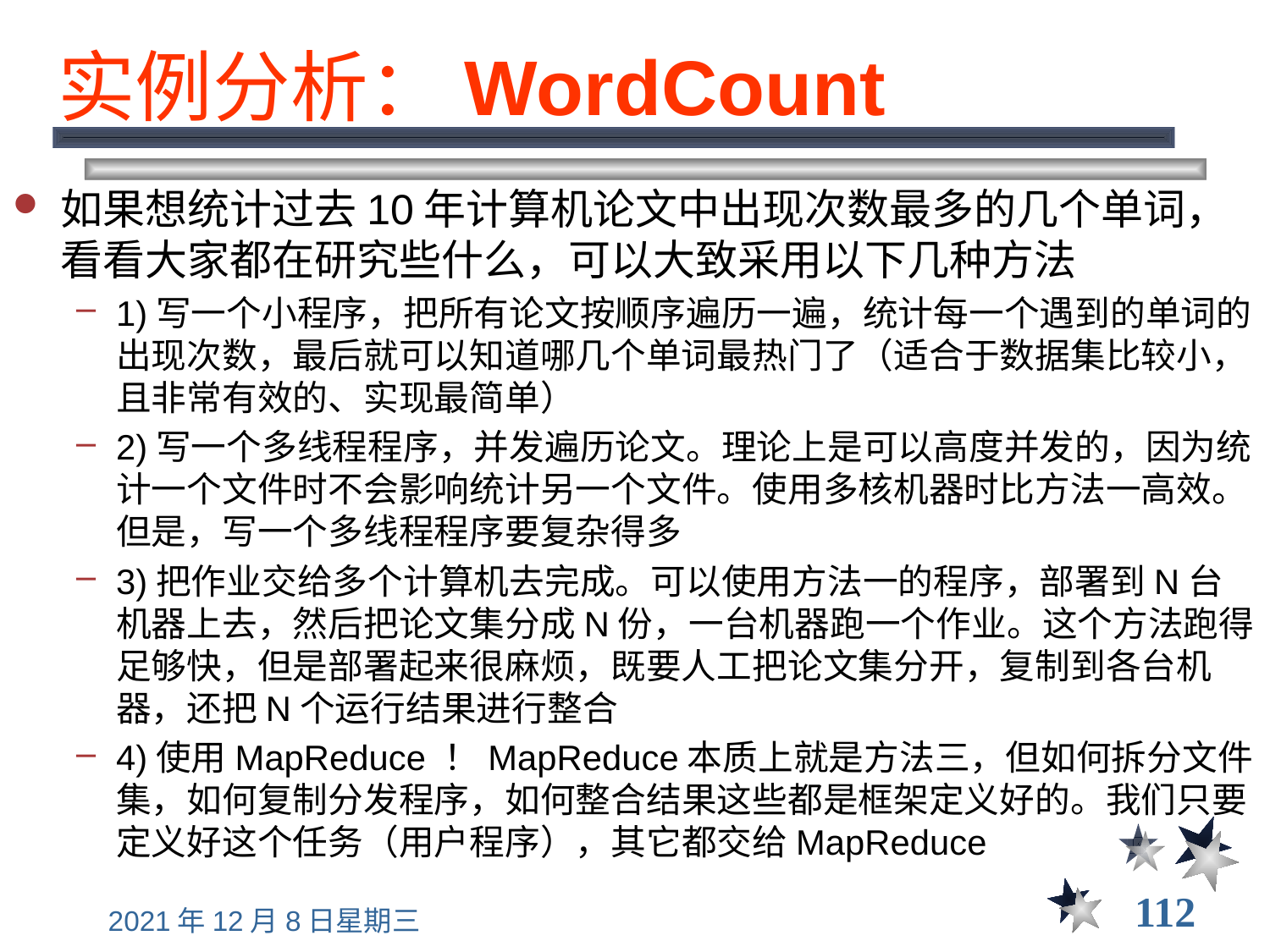

# 实例分析：WordCount
如果想统计过去10年计算机论文中出现次数最多的几个单词，看看大家都在研究些什么，可以大致采用以下几种方法
1)写一个小程序，把所有论文按顺序遍历一遍，统计每一个遇到的单词的出现次数，最后就可以知道哪几个单词最热门了（适合于数据集比较小，且非常有效的、实现最简单）
2)写一个多线程程序，并发遍历论文。理论上是可以高度并发的，因为统计一个文件时不会影响统计另一个文件。使用多核机器时比方法一高效。但是，写一个多线程程序要复杂得多
3)把作业交给多个计算机去完成。可以使用方法一的程序，部署到N台机器上去，然后把论文集分成N份，一台机器跑一个作业。这个方法跑得足够快，但是部署起来很麻烦，既要人工把论文集分开，复制到各台机器，还把N个运行结果进行整合
4)使用MapReduce ！MapReduce本质上就是方法三，但如何拆分文件集，如何复制分发程序，如何整合结果这些都是框架定义好的。我们只要定义好这个任务（用户程序），其它都交给MapReduce
112
2021年12月8日星期三
大数据管理----前言